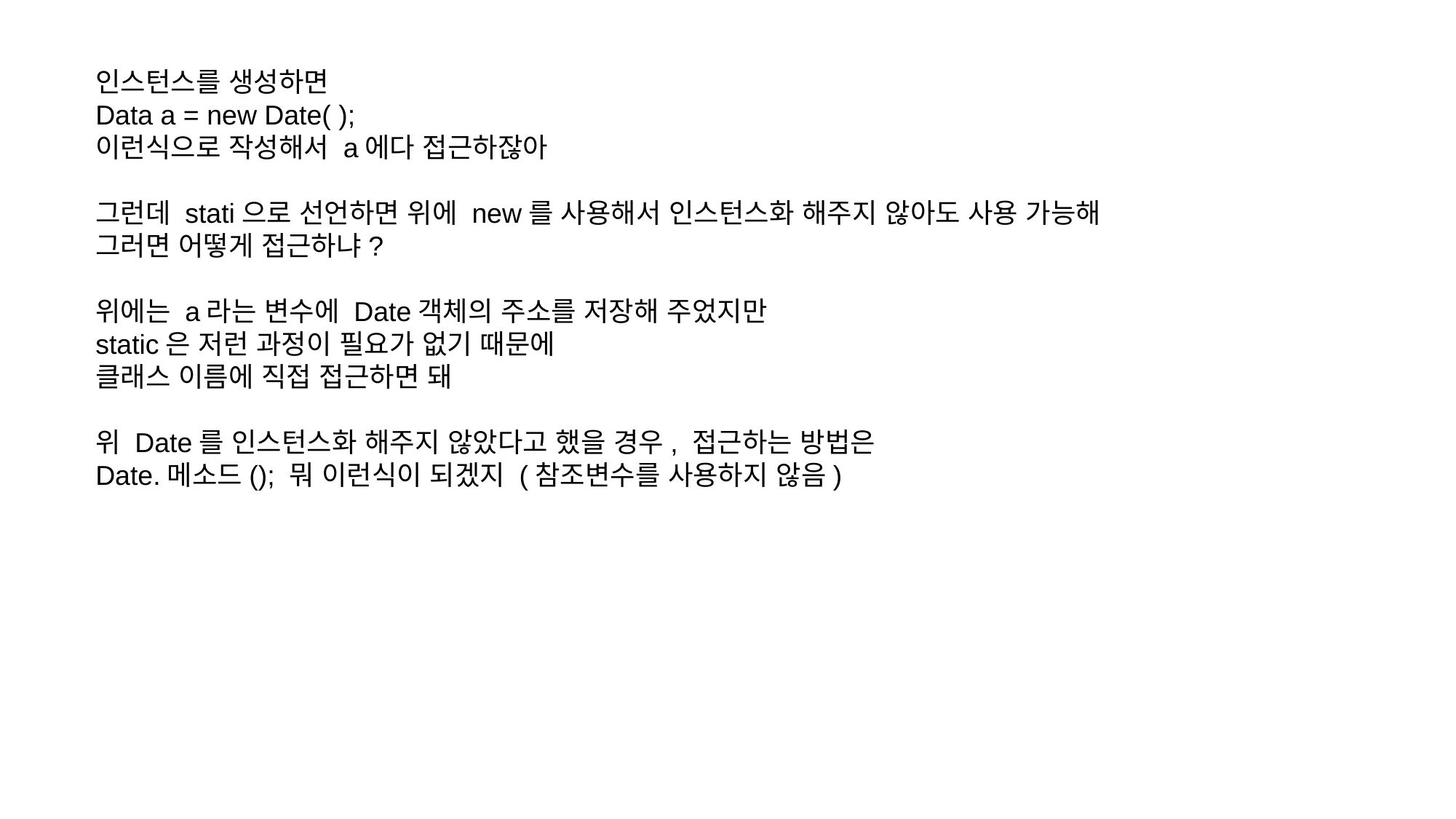

인스턴스를 생성하면
Data a = new Date( );
이런식으로 작성해서 a에다 접근하잖아

그런데 stati으로 선언하면 위에 new를 사용해서 인스턴스화 해주지 않아도 사용 가능해
그러면 어떻게 접근하냐?

위에는 a라는 변수에 Date객체의 주소를 저장해 주었지만
static은 저런 과정이 필요가 없기 때문에
클래스 이름에 직접 접근하면 돼

위 Date를 인스턴스화 해주지 않았다고 했을 경우, 접근하는 방법은
Date.메소드(); 뭐 이런식이 되겠지 (참조변수를 사용하지 않음)